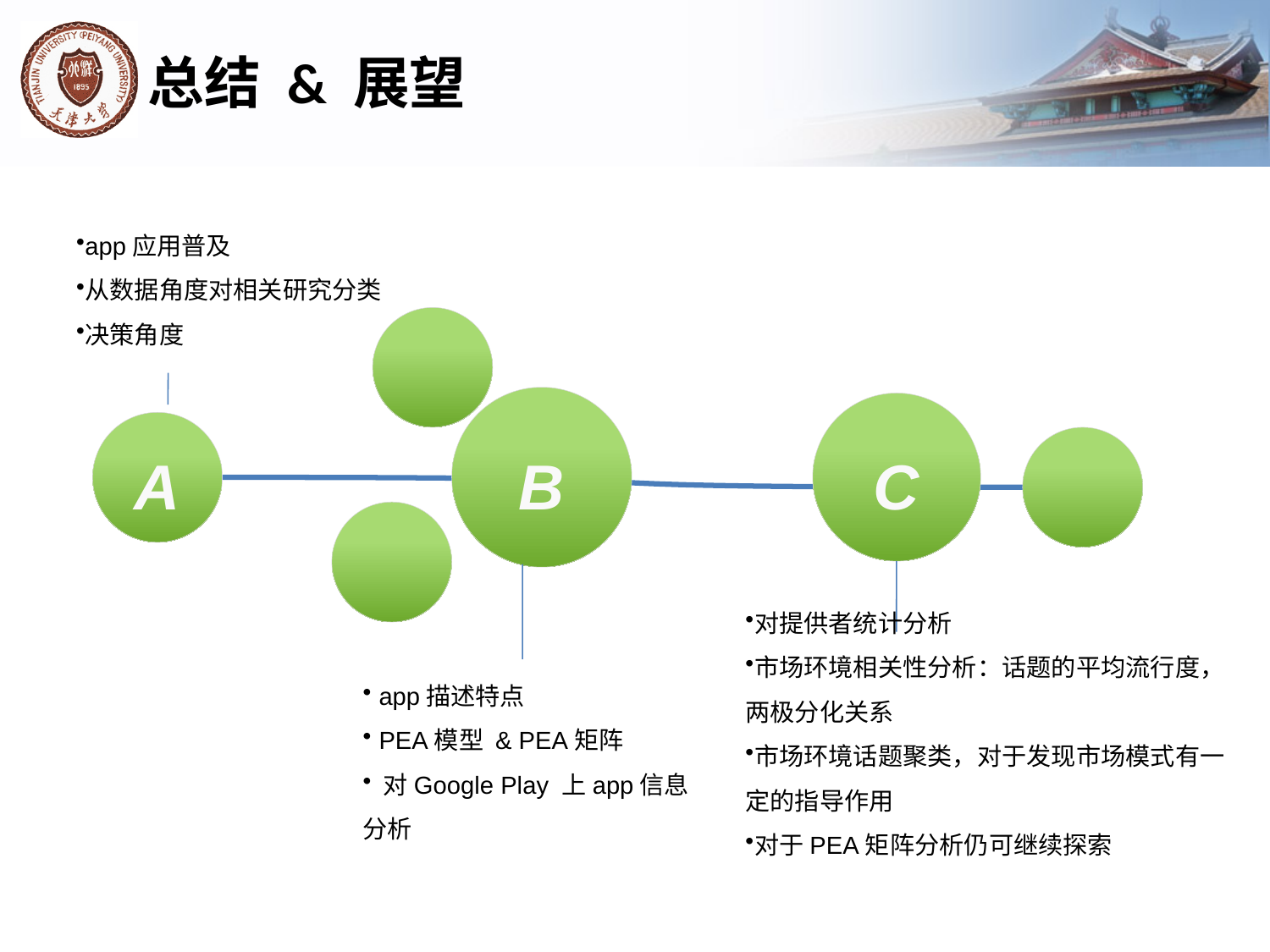

# 总结 & 展望
app应用普及
从数据角度对相关研究分类
决策角度

B
C
A

对提供者统计分析
市场环境相关性分析：话题的平均流行度，两极分化关系
市场环境话题聚类，对于发现市场模式有一定的指导作用
对于PEA矩阵分析仍可继续探索
 app描述特点
 PEA模型 & PEA矩阵
 对Google Play 上app信息分析
26